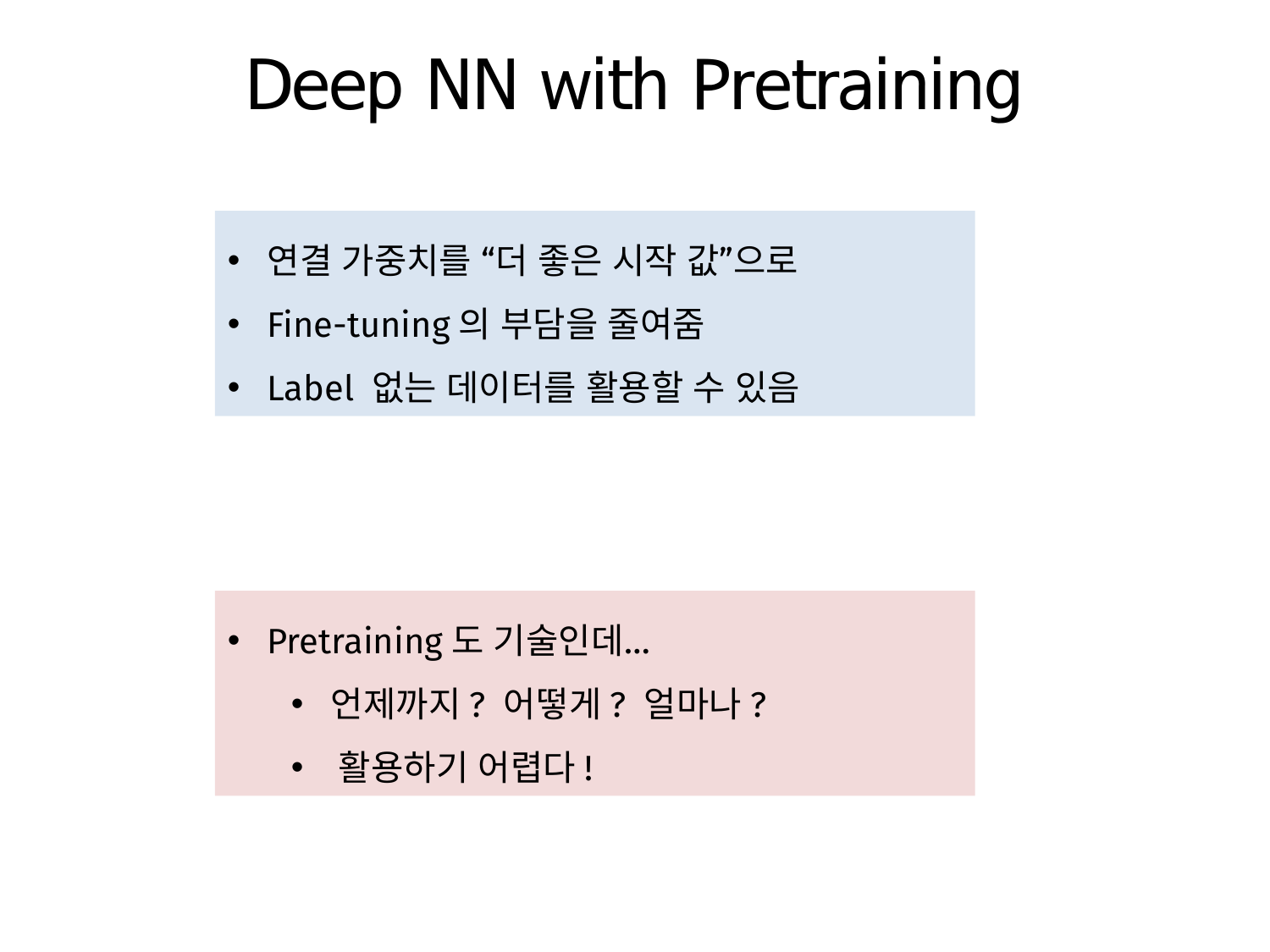

# Deep NN with Pretraining
연결 가중치를 “더 좋은 시작 값”으로
Fine-tuning의 부담을 줄여줌
Label 없는 데이터를 활용할 수 있음
Pretraining도 기술인데…
언제까지? 어떻게? 얼마나?
활용하기 어렵다!